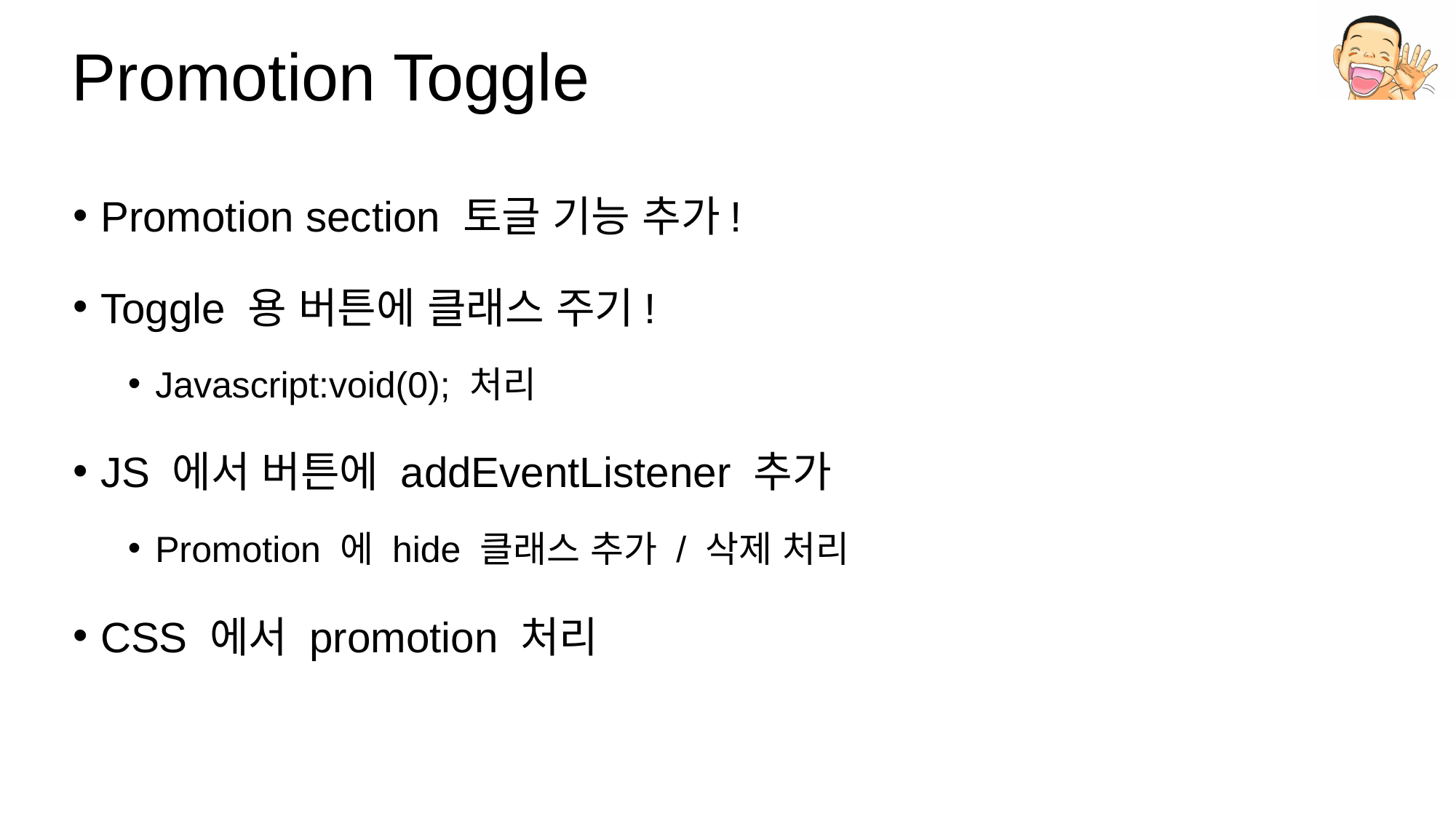

# Promotion Toggle
Promotion section 토글 기능 추가!
Toggle 용 버튼에 클래스 주기!
Javascript:void(0); 처리
JS 에서 버튼에 addEventListener 추가
Promotion 에 hide 클래스 추가 / 삭제 처리
CSS 에서 promotion 처리